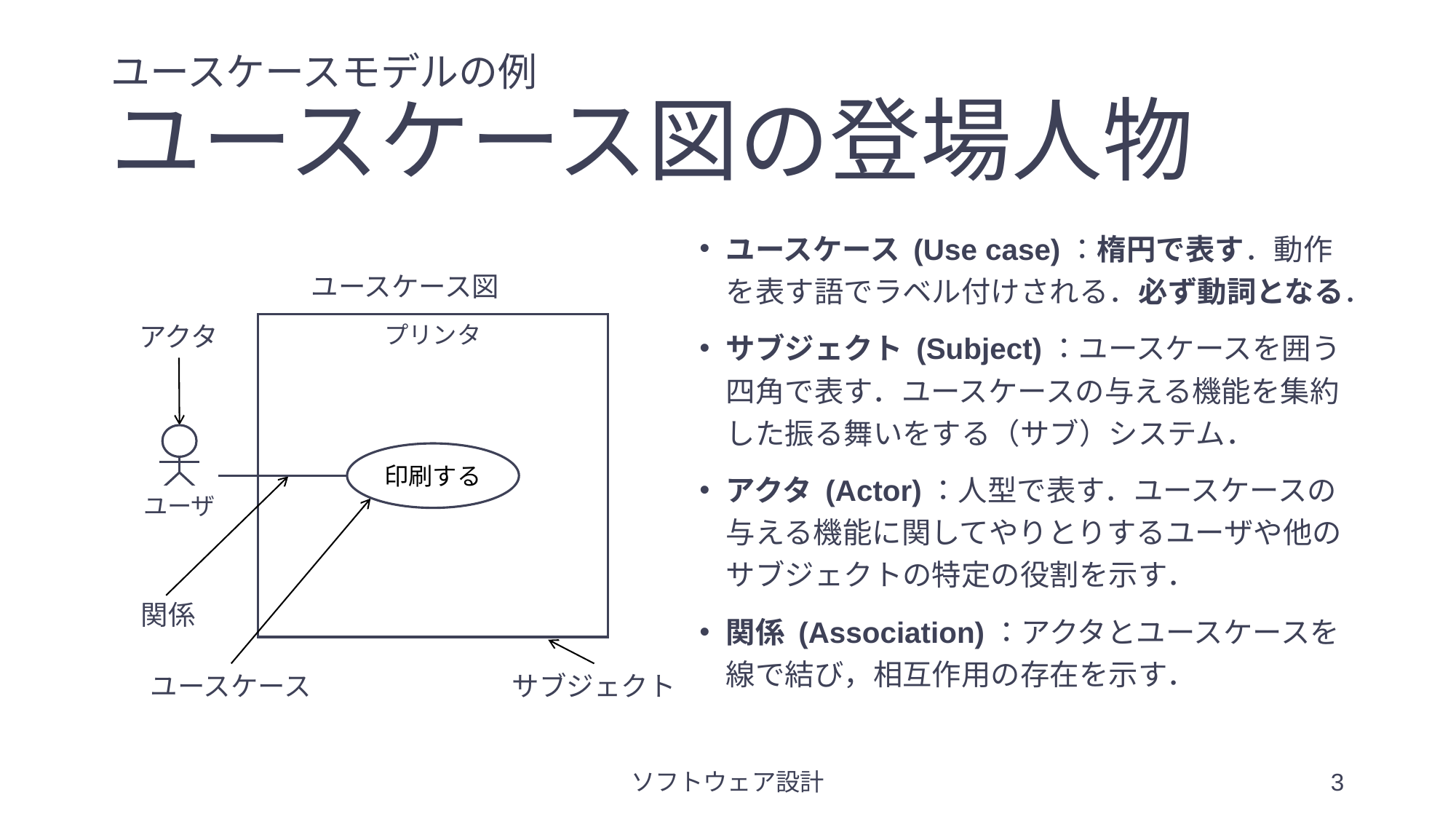

# ユースケースモデルの例 ユースケース図の登場人物
ユースケース (Use case)：楕円で表す．動作を表す語でラベル付けされる．必ず動詞となる．
サブジェクト (Subject)：ユースケースを囲う四角で表す．ユースケースの与える機能を集約した振る舞いをする（サブ）システム．
アクタ (Actor)：人型で表す．ユースケースの与える機能に関してやりとりするユーザや他のサブジェクトの特定の役割を示す．
関係 (Association)：アクタとユースケースを線で結び，相互作用の存在を示す．
ユースケース図
アクタ
プリンタ

ユーザ

印刷する
関係
ユースケース
サブジェクト
ソフトウェア設計
3